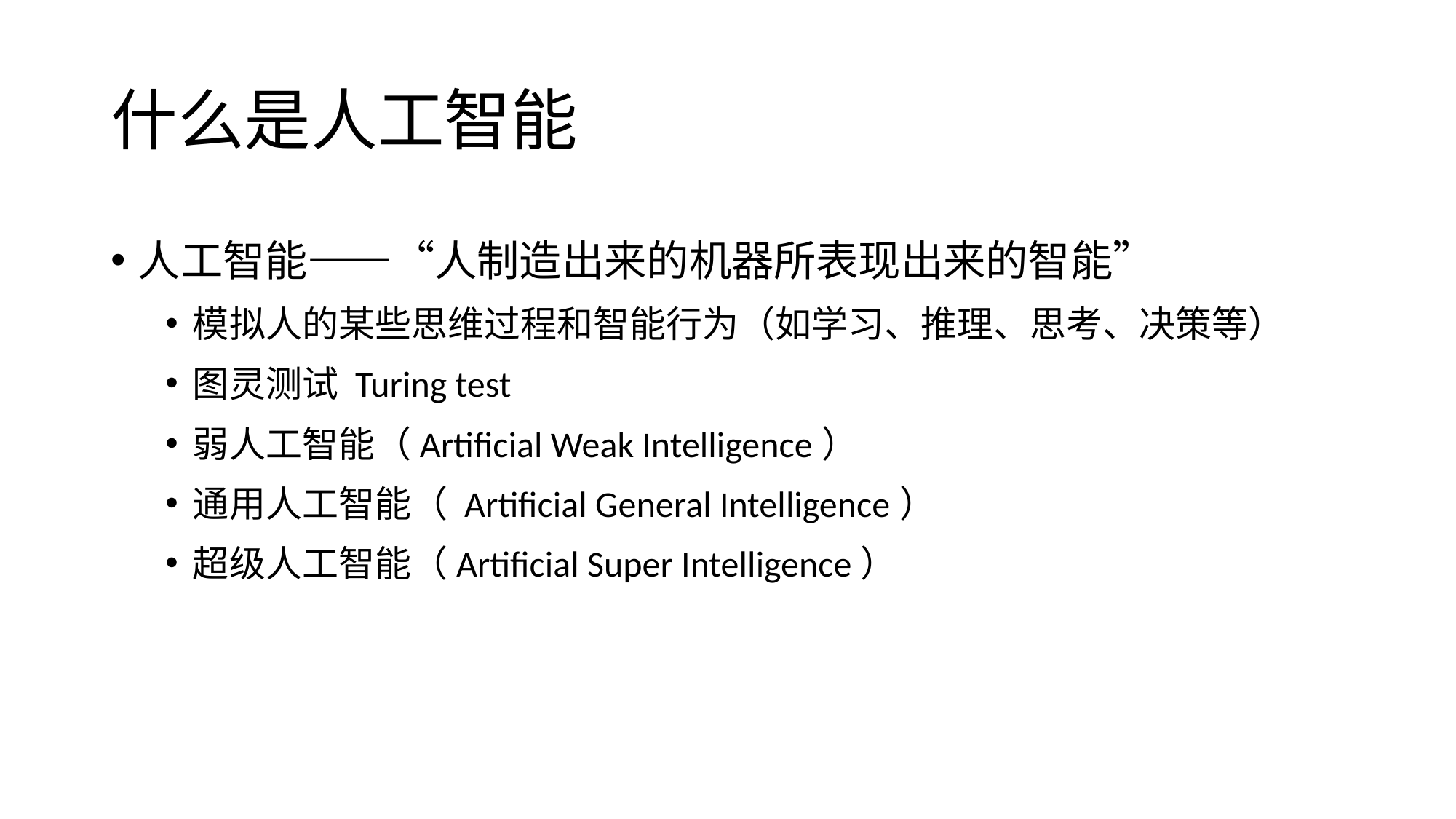

# 什么是人工智能
人工智能——“人制造出来的机器所表现出来的智能”
模拟人的某些思维过程和智能行为（如学习、推理、思考、决策等）
图灵测试 Turing test
弱人工智能（Artificial Weak Intelligence）
通用人工智能（ Artificial General Intelligence）
超级人工智能（Artificial Super Intelligence）